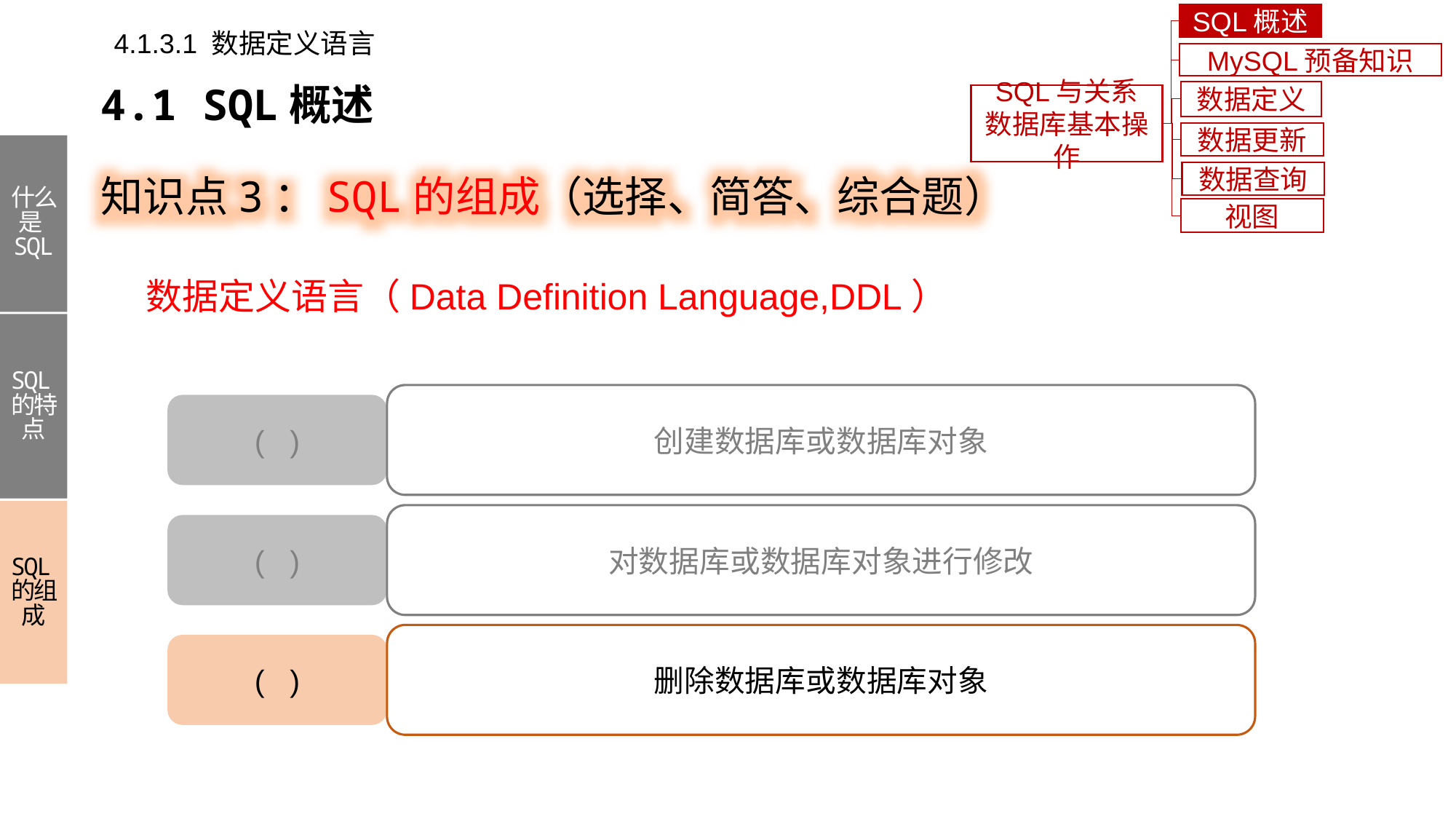

SQL概述
4.1.3.1 数据定义语言
MySQL预备知识
4.1 SQL概述
数据定义
SQL与关系数据库基本操作
数据更新
知识点3：SQL的组成（选择、简答、综合题）
什么是SQL
SQL的特点
SQL的组成
数据查询
视图
数据定义语言（Data Definition Language,DDL）
创建数据库或数据库对象
(   )
对数据库或数据库对象进行修改
(   )
删除数据库或数据库对象
(   )